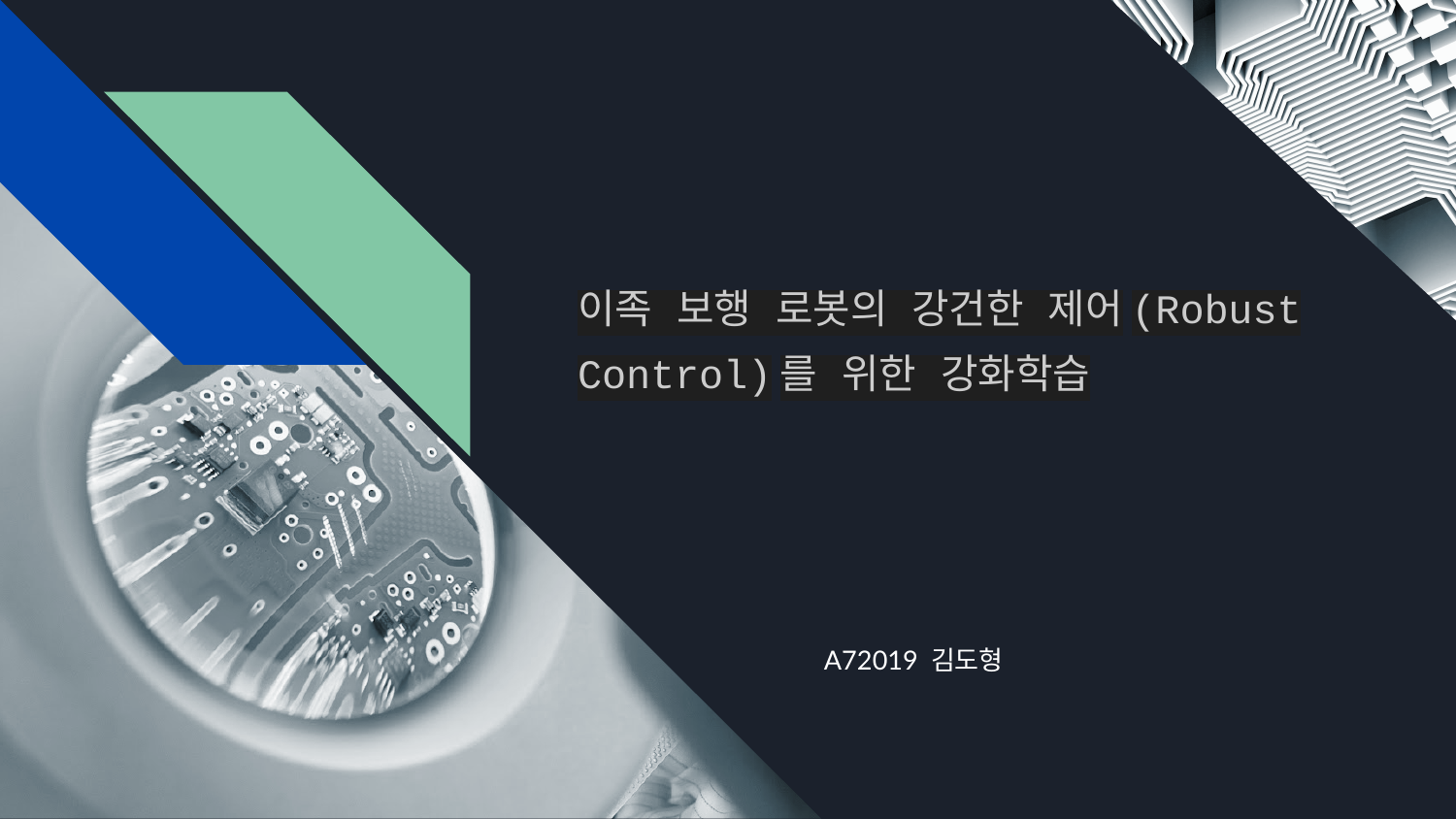

# 이족 보행 로봇의 강건한 제어(Robust Control)를 위한 강화학습

A72019 김도형